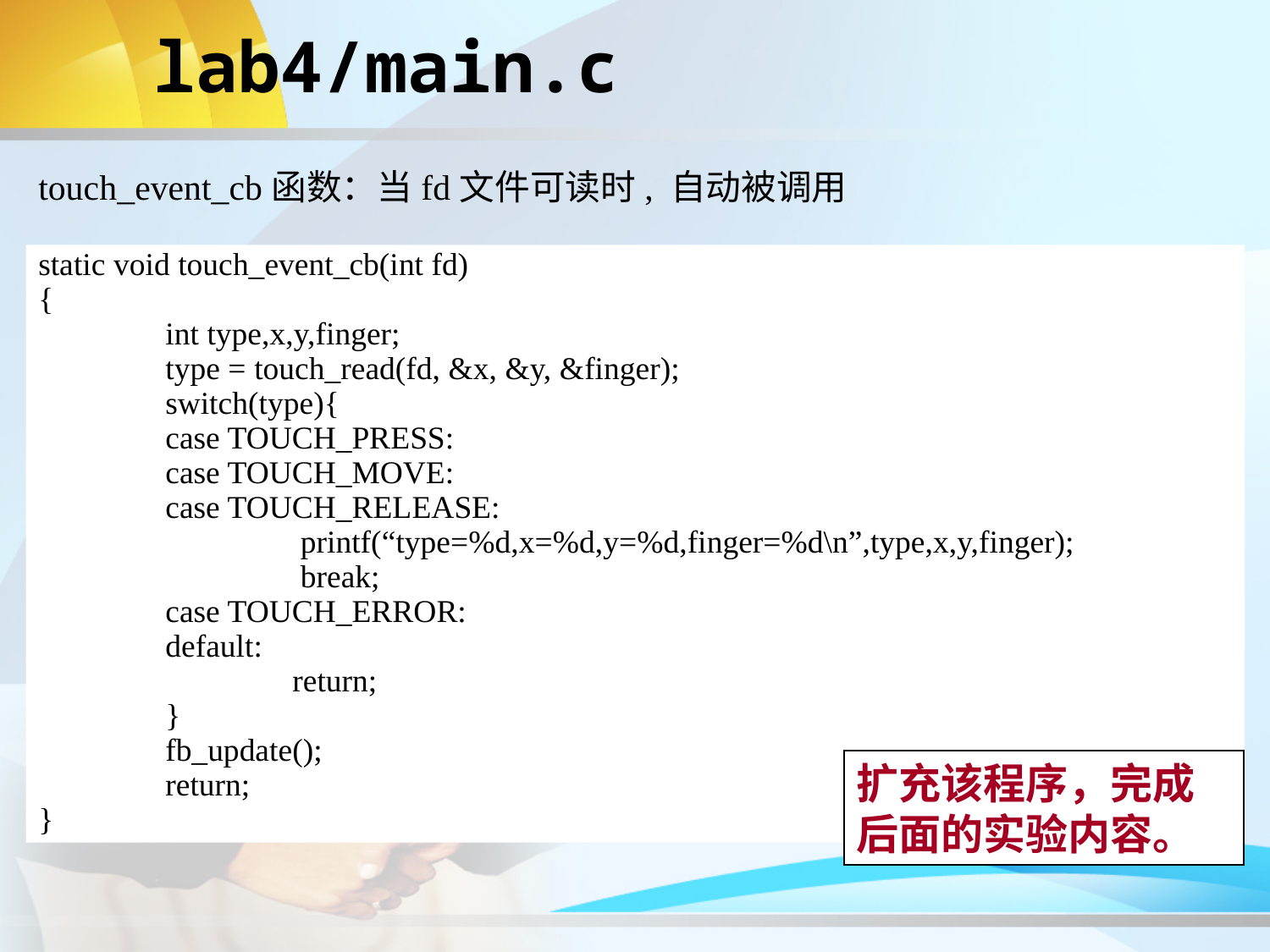

lab4/main.c
touch_event_cb函数：当fd文件可读时, 自动被调用
static void touch_event_cb(int fd)
{
	int type,x,y,finger;
	type = touch_read(fd, &x, &y, &finger);
	switch(type){
	case TOUCH_PRESS:
	case TOUCH_MOVE:
	case TOUCH_RELEASE:
		 printf(“type=%d,x=%d,y=%d,finger=%d\n”,type,x,y,finger);
		 break;
	case TOUCH_ERROR:
	default:
		return;
	}
	fb_update();
	return;
}
扩充该程序，完成后面的实验内容。